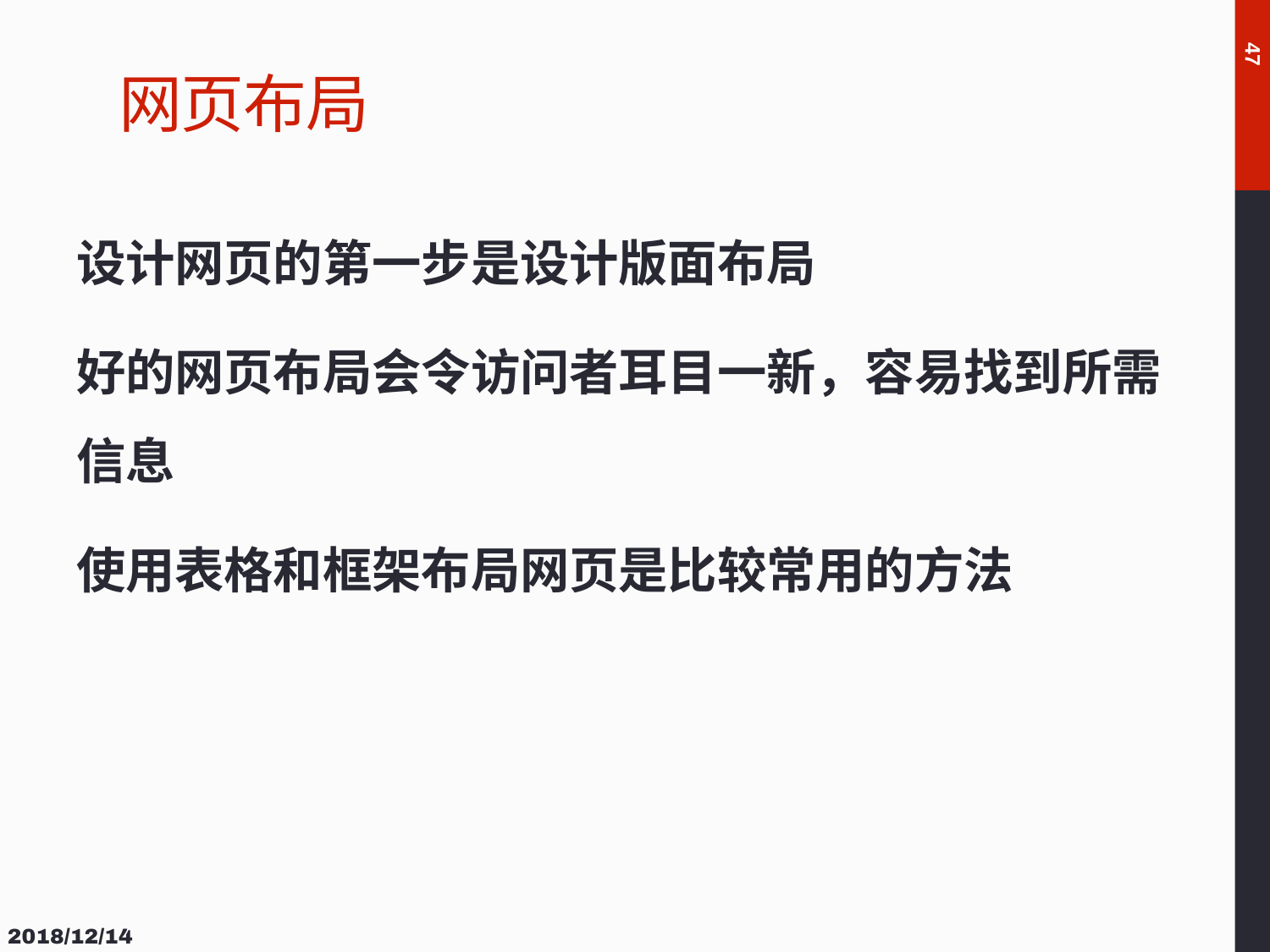

# 网页布局
47
设计网页的第一步是设计版面布局
好的网页布局会令访问者耳目一新，容易找到所需信息
使用表格和框架布局网页是比较常用的方法
2018/12/14